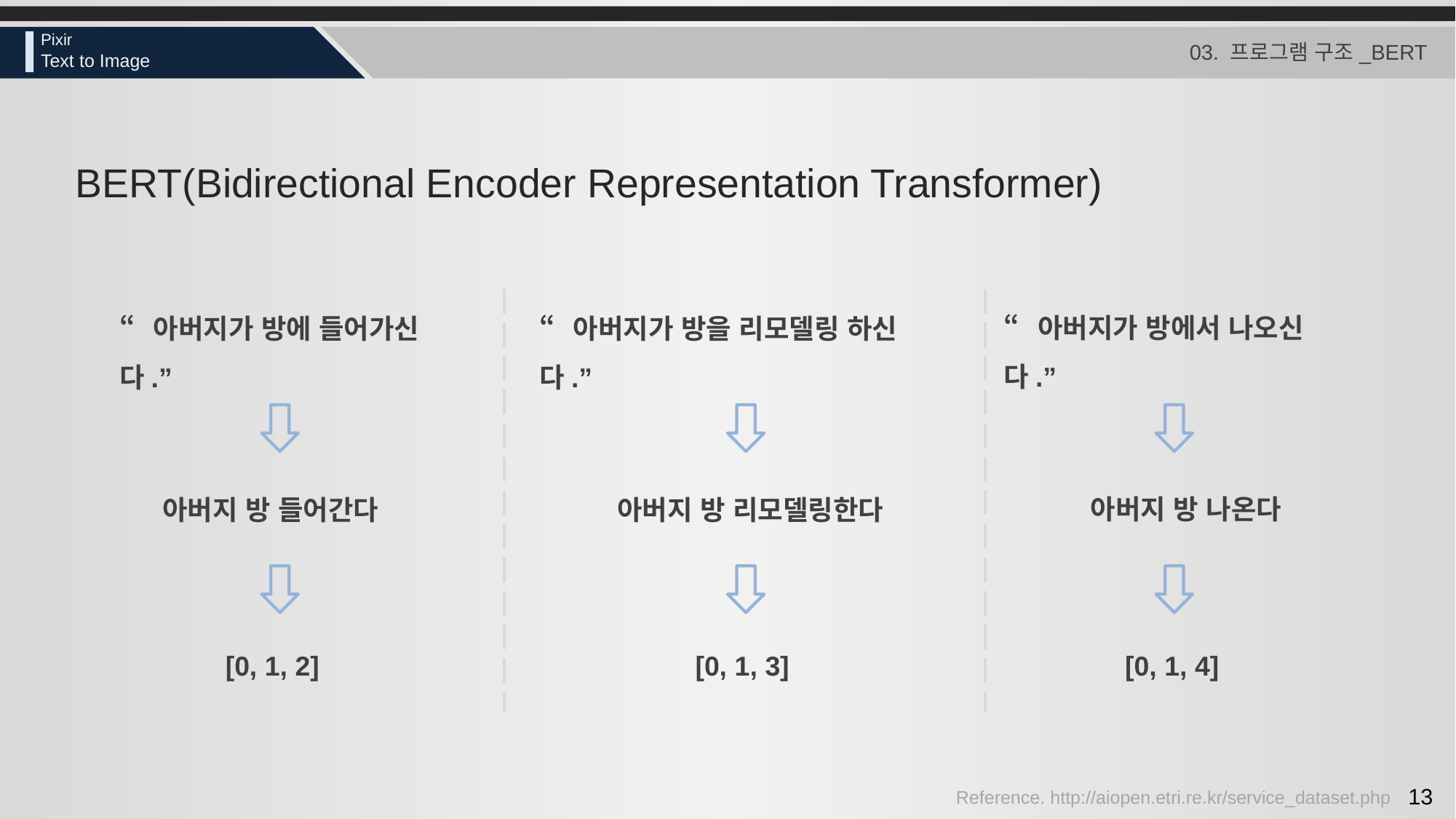

# 03. 프로그램 구조_BERT
BERT(Bidirectional Encoder Representation Transformer)
“아버지가 방에서 나오신다.”
“아버지가 방을 리모델링 하신다.”
“아버지가 방에 들어가신다.”

아버지 방 나온다
아버지 방 리모델링한다
아버지 방 들어간다

[0, 1, 2]
[0, 1, 4]
[0, 1, 3]
Reference. http://aiopen.etri.re.kr/service_dataset.php